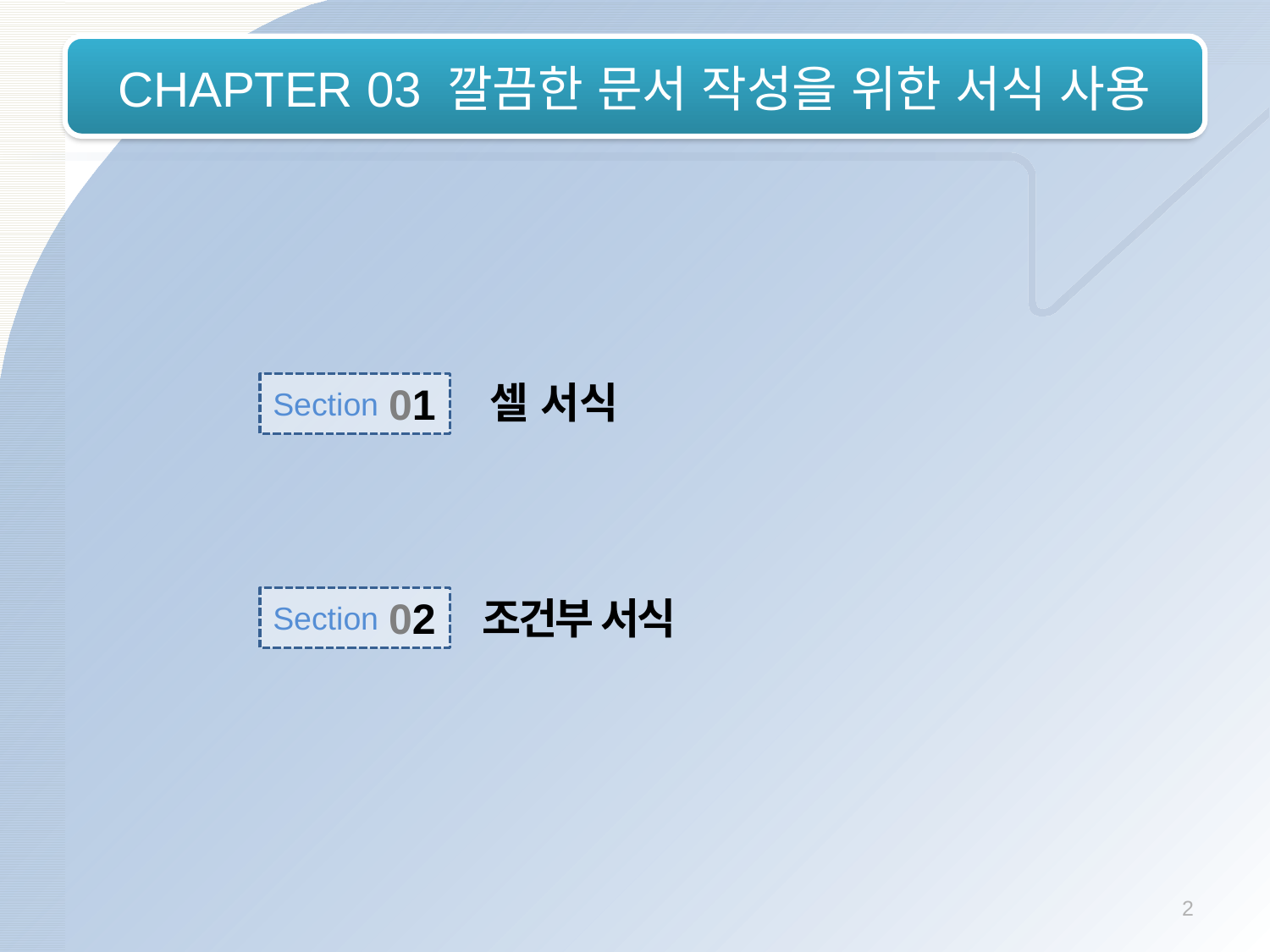

# CHAPTER 03 깔끔한 문서 작성을 위한 서식 사용
셀 서식
01

Section
02

Section
조건부 서식
2